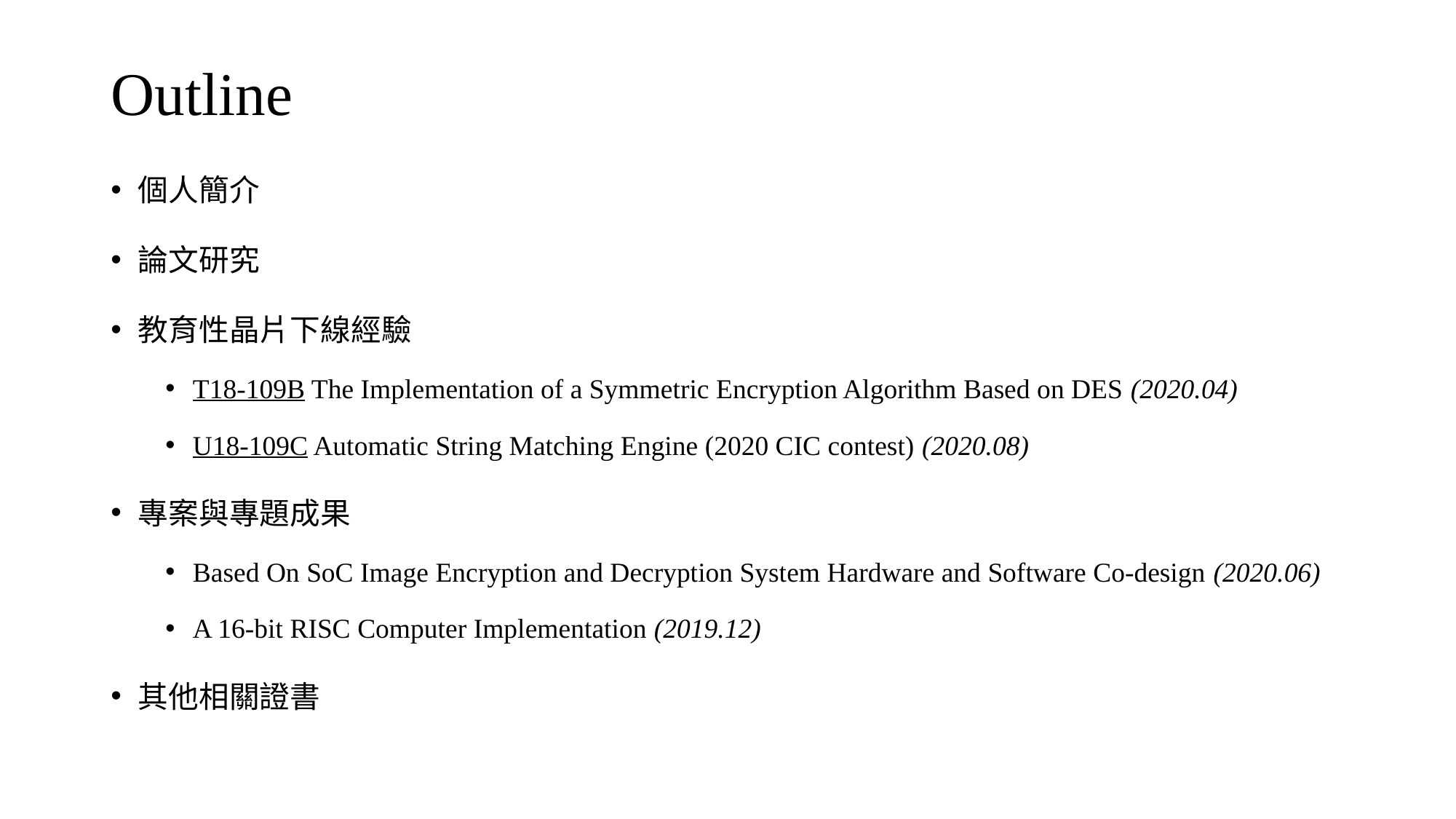

# Outline
個人簡介
論文研究
教育性晶片下線經驗
T18-109B The Implementation of a Symmetric Encryption Algorithm Based on DES (2020.04)
U18-109C Automatic String Matching Engine (2020 CIC contest) (2020.08)
專案與專題成果
Based On SoC Image Encryption and Decryption System Hardware and Software Co-design (2020.06)
A 16-bit RISC Computer Implementation (2019.12)
其他相關證書